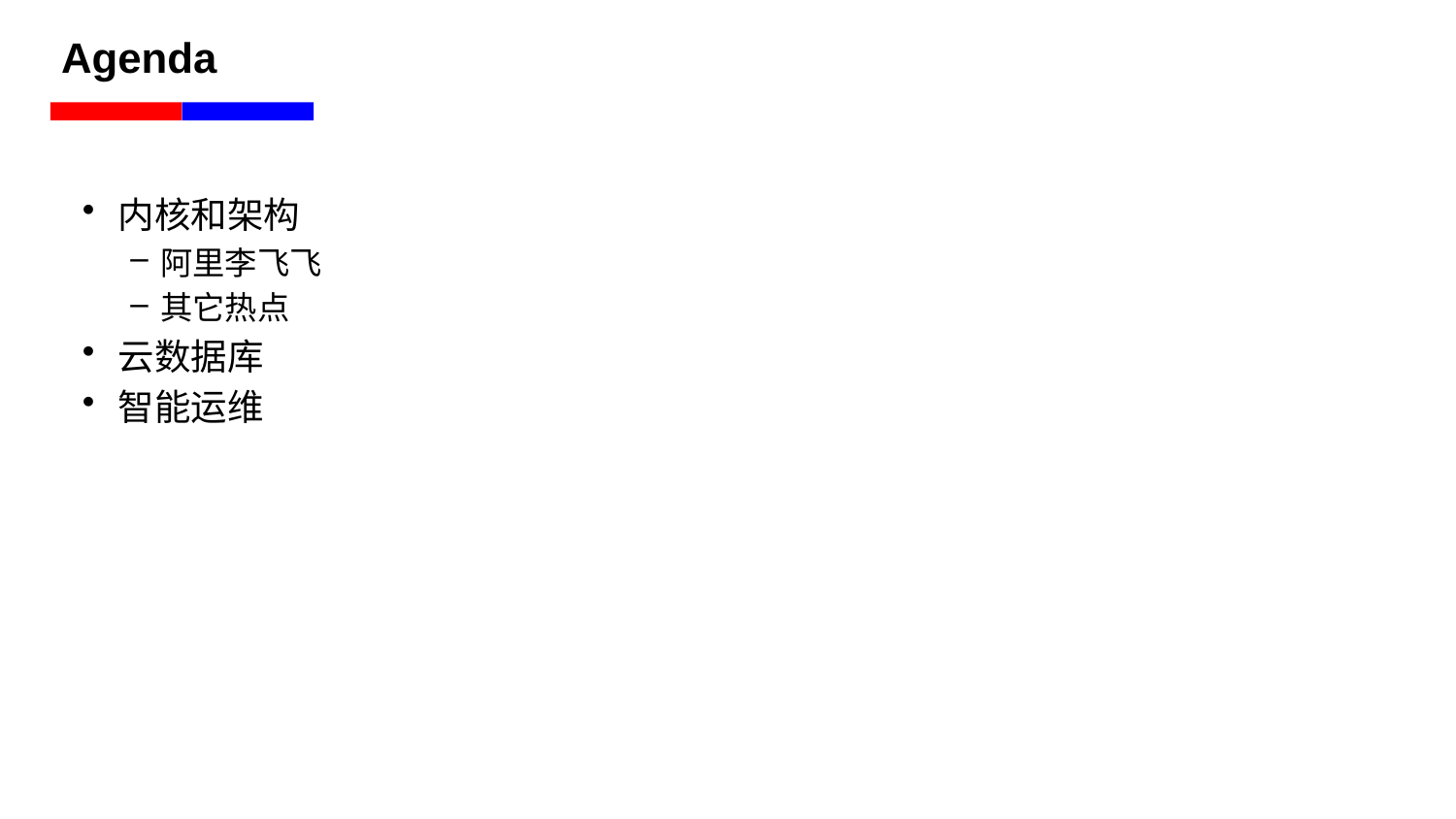

# Agenda
内核和架构
阿里李飞飞
其它热点
云数据库
智能运维